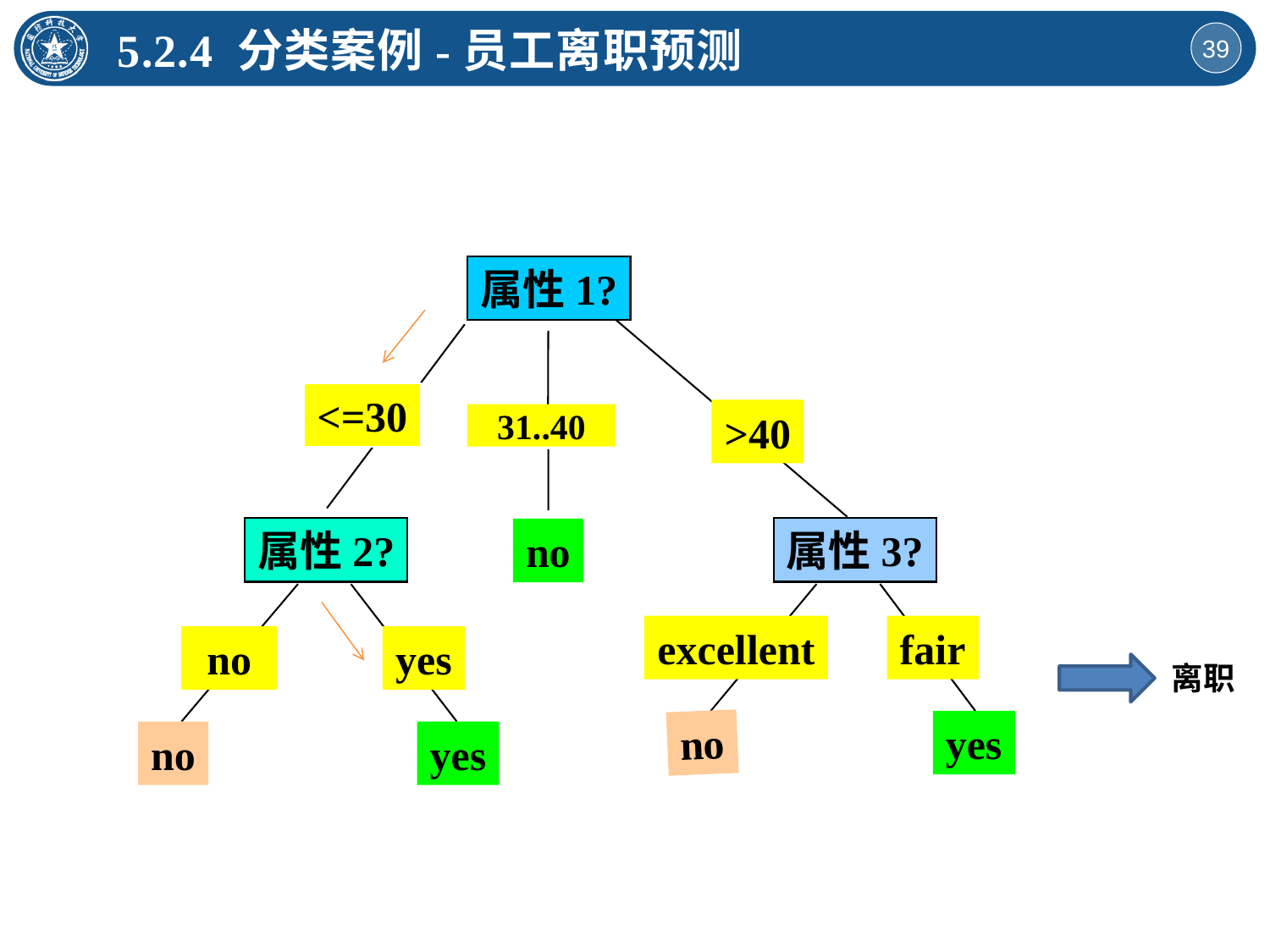

5.2.4 分类案例-员工离职预测
属性1?

<=30
>40
31..40

属性2?
属性3?
no

excellent
fair
no
yes
no
yes
no
yes

离职